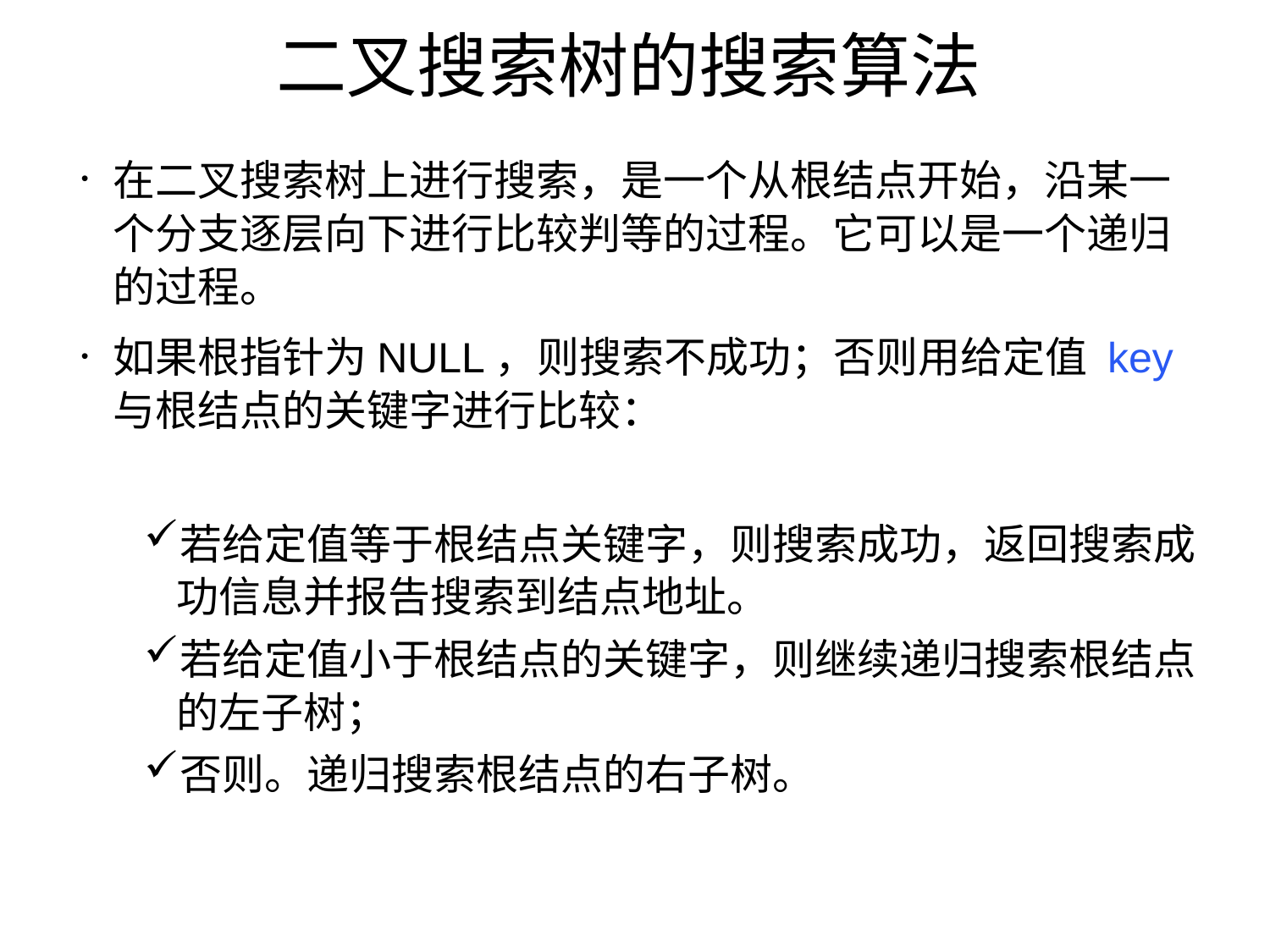

二叉搜索树的搜索算法
在二叉搜索树上进行搜索，是一个从根结点开始，沿某一个分支逐层向下进行比较判等的过程。它可以是一个递归的过程。
如果根指针为NULL，则搜索不成功；否则用给定值 key与根结点的关键字进行比较：

若给定值等于根结点关键字，则搜索成功，返回搜索成功信息并报告搜索到结点地址。
若给定值小于根结点的关键字，则继续递归搜索根结点的左子树；
否则。递归搜索根结点的右子树。